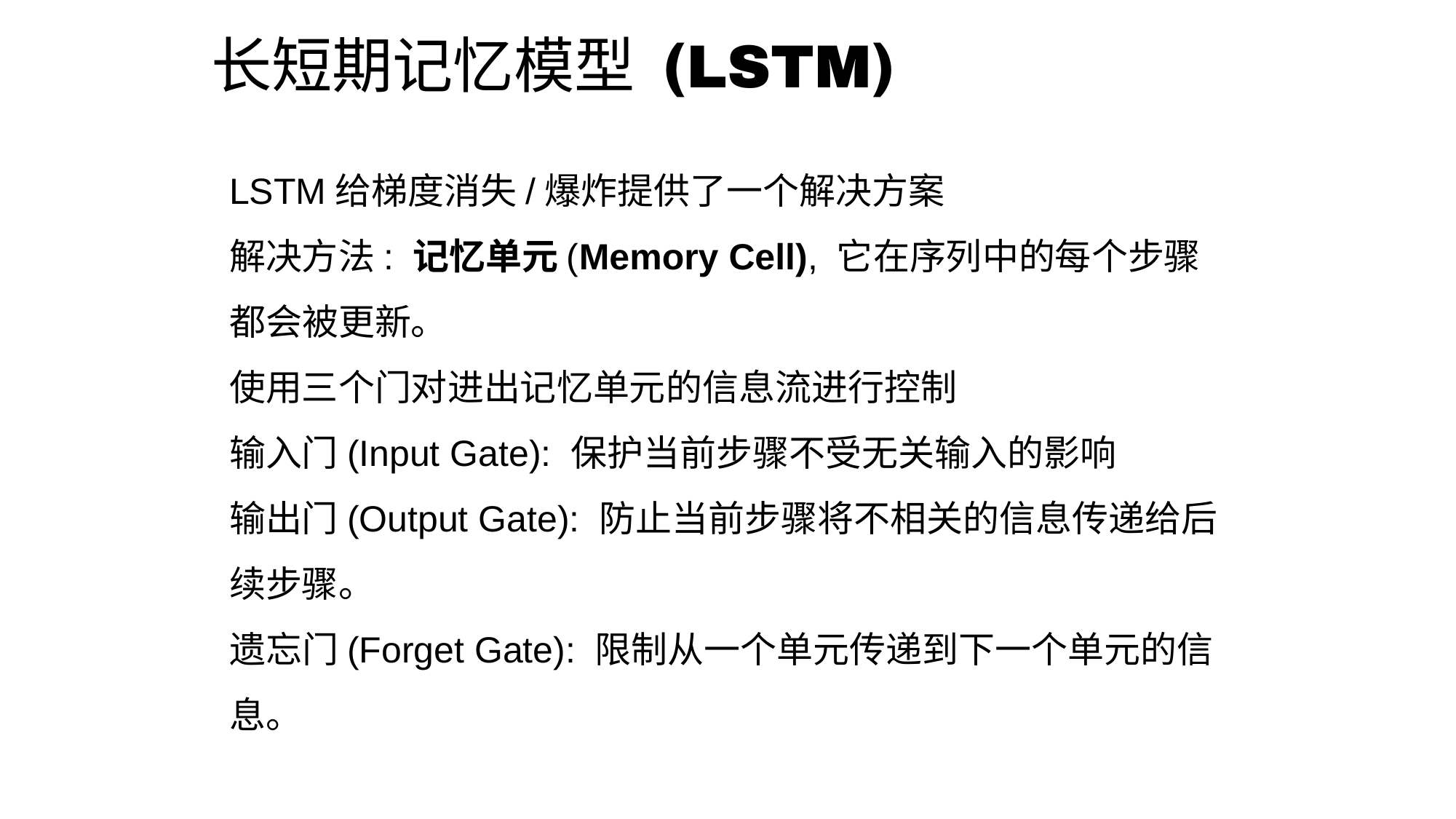

# 长短期记忆模型 (LSTM)
LSTM给梯度消失/爆炸提供了一个解决方案
解决方法: 记忆单元(Memory Cell), 它在序列中的每个步骤都会被更新。
使用三个门对进出记忆单元的信息流进行控制
输入门(Input Gate): 保护当前步骤不受无关输入的影响
输出门(Output Gate): 防止当前步骤将不相关的信息传递给后续步骤。
遗忘门(Forget Gate): 限制从一个单元传递到下一个单元的信息。